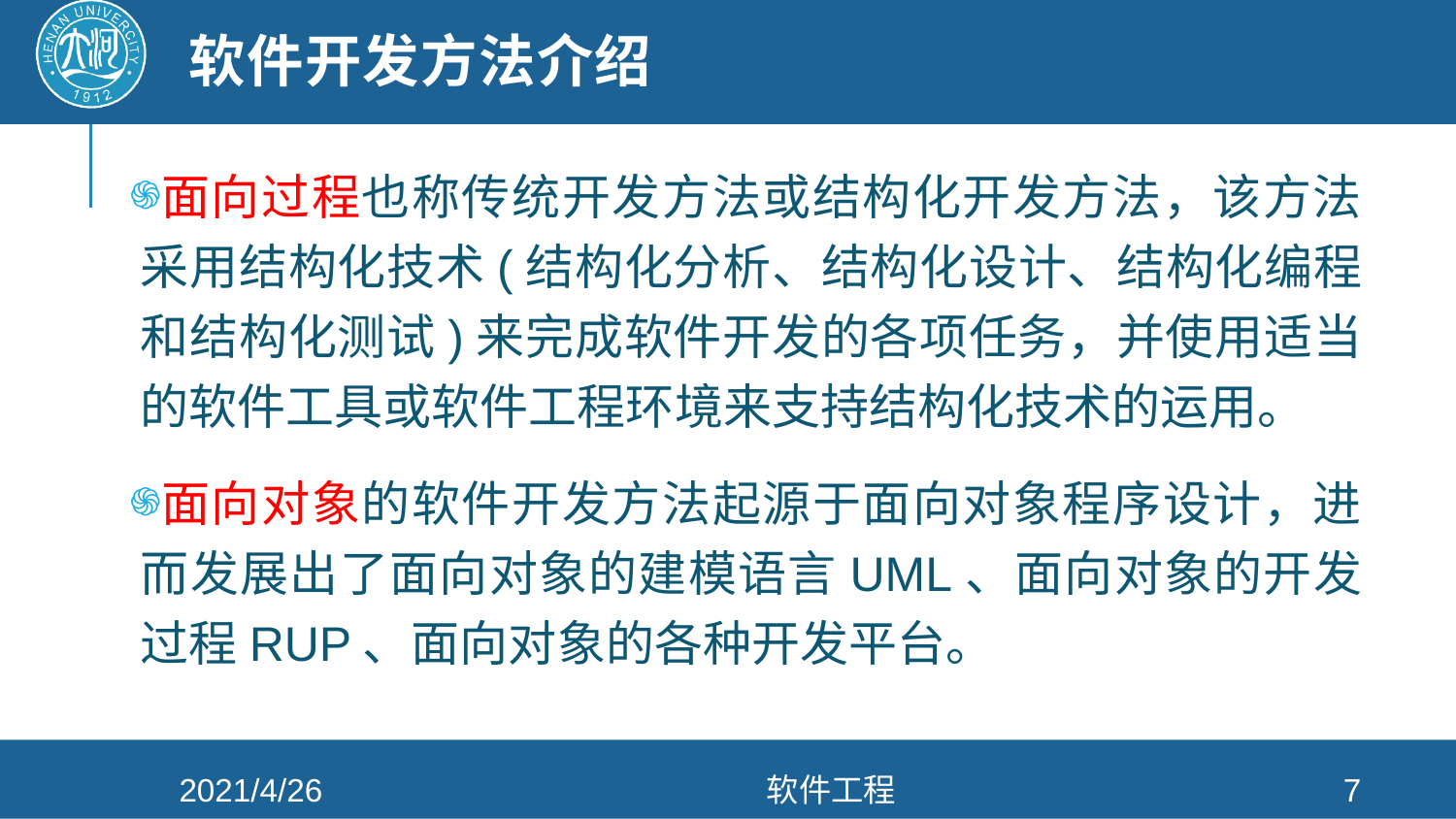

# 软件开发方法介绍
面向过程也称传统开发方法或结构化开发方法，该方法采用结构化技术(结构化分析、结构化设计、结构化编程和结构化测试)来完成软件开发的各项任务，并使用适当的软件工具或软件工程环境来支持结构化技术的运用。
面向对象的软件开发方法起源于面向对象程序设计，进而发展出了面向对象的建模语言UML、面向对象的开发过程RUP、面向对象的各种开发平台。
2021/4/26
软件工程
7